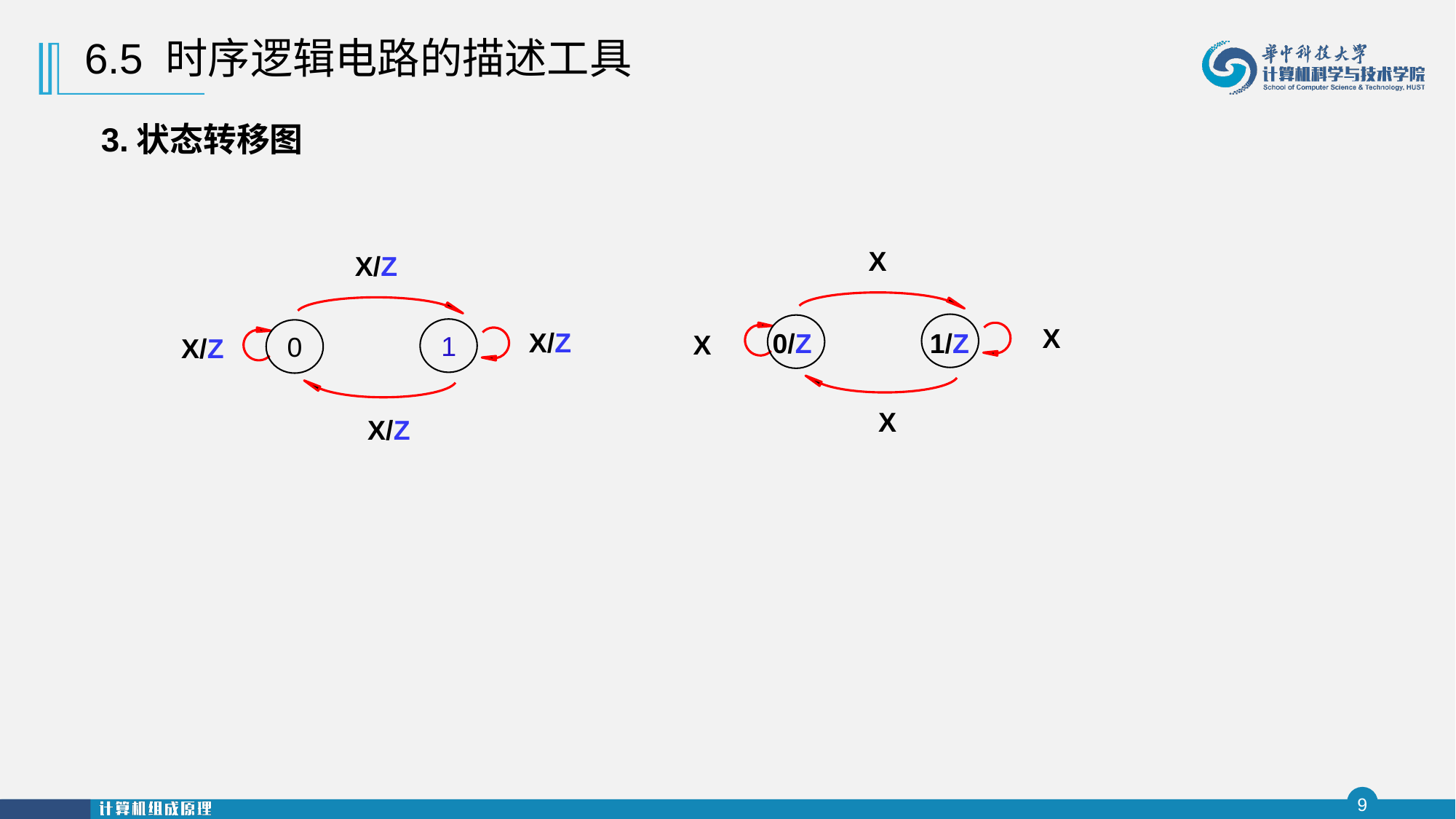

6.5 时序逻辑电路的描述工具
3.状态转移图
X

X

X

X
D=1

1
0
D=1

D=0
X/Z
X/Z
X/Z
1/Z
0/Z
X/Z